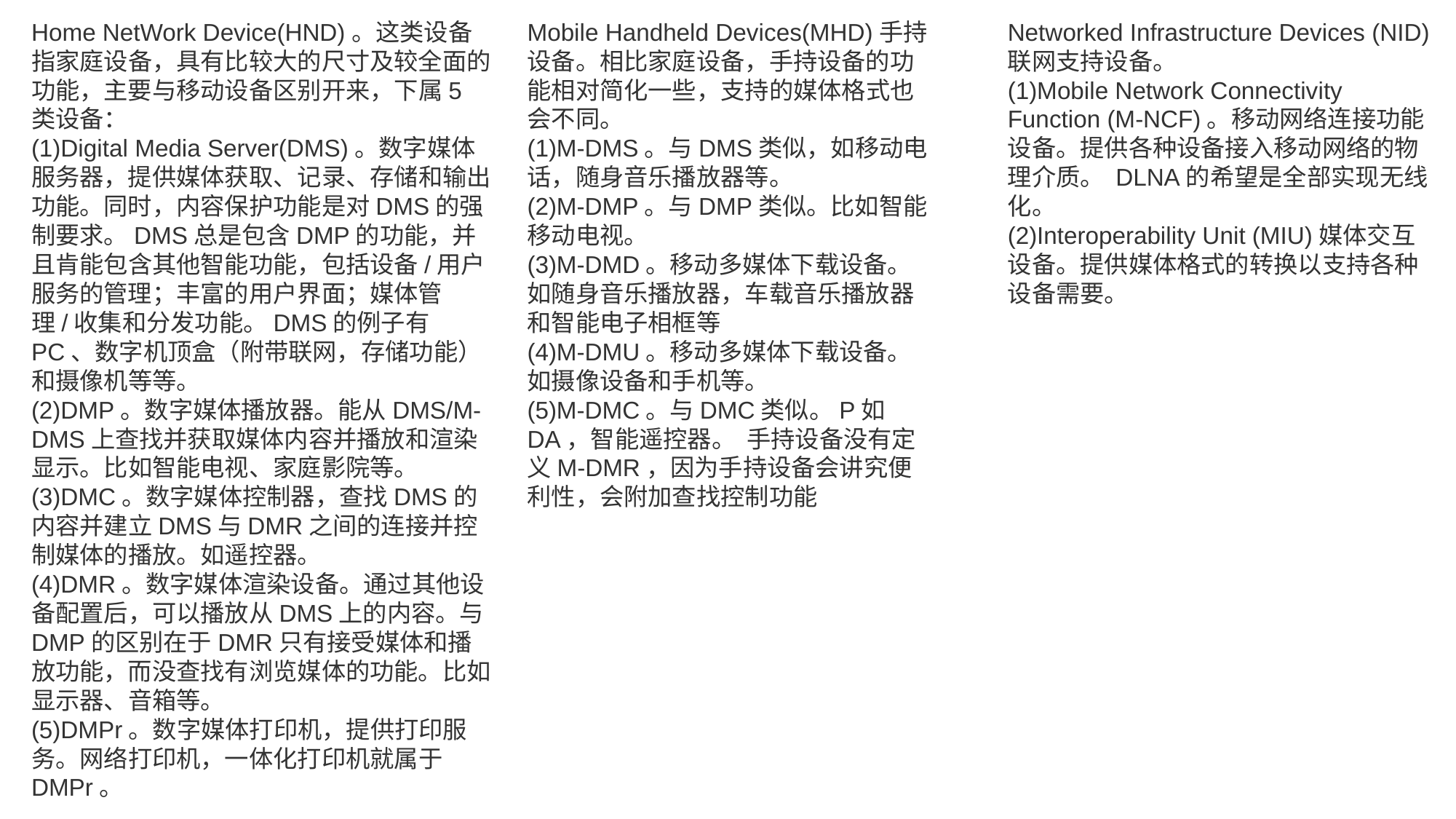

Home NetWork Device(HND)。这类设备指家庭设备，具有比较大的尺寸及较全面的功能，主要与移动设备区别开来，下属5类设备：
(1)Digital Media Server(DMS)。数字媒体服务器，提供媒体获取、记录、存储和输出功能。同时，内容保护功能是对DMS的强制要求。DMS总是包含DMP的功能，并且肯能包含其他智能功能，包括设备/用户服务的管理；丰富的用户界面；媒体管理/收集和分发功能。DMS的例子有PC、数字机顶盒（附带联网，存储功能）和摄像机等等。
(2)DMP。数字媒体播放器。能从DMS/M-DMS上查找并获取媒体内容并播放和渲染显示。比如智能电视、家庭影院等。
(3)DMC。数字媒体控制器，查找DMS的内容并建立DMS与DMR之间的连接并控制媒体的播放。如遥控器。
(4)DMR。数字媒体渲染设备。通过其他设备配置后，可以播放从DMS上的内容。与DMP的区别在于DMR只有接受媒体和播放功能，而没查找有浏览媒体的功能。比如显示器、音箱等。
(5)DMPr。数字媒体打印机，提供打印服务。网络打印机，一体化打印机就属于DMPr。
Mobile Handheld Devices(MHD)手持设备。相比家庭设备，手持设备的功能相对简化一些，支持的媒体格式也会不同。
(1)M-DMS。与DMS类似，如移动电话，随身音乐播放器等。
(2)M-DMP。与DMP类似。比如智能移动电视。
(3)M-DMD。移动多媒体下载设备。如随身音乐播放器，车载音乐播放器和智能电子相框等
(4)M-DMU。移动多媒体下载设备。如摄像设备和手机等。
(5)M-DMC。与DMC类似。P如DA，智能遥控器。  手持设备没有定义M-DMR，因为手持设备会讲究便利性，会附加查找控制功能
Networked Infrastructure Devices (NID) 联网支持设备。
(1)Mobile Network Connectivity Function (M-NCF)。移动网络连接功能设备。提供各种设备接入移动网络的物理介质。 DLNA的希望是全部实现无线化。
(2)Interoperability Unit (MIU)媒体交互设备。提供媒体格式的转换以支持各种设备需要。